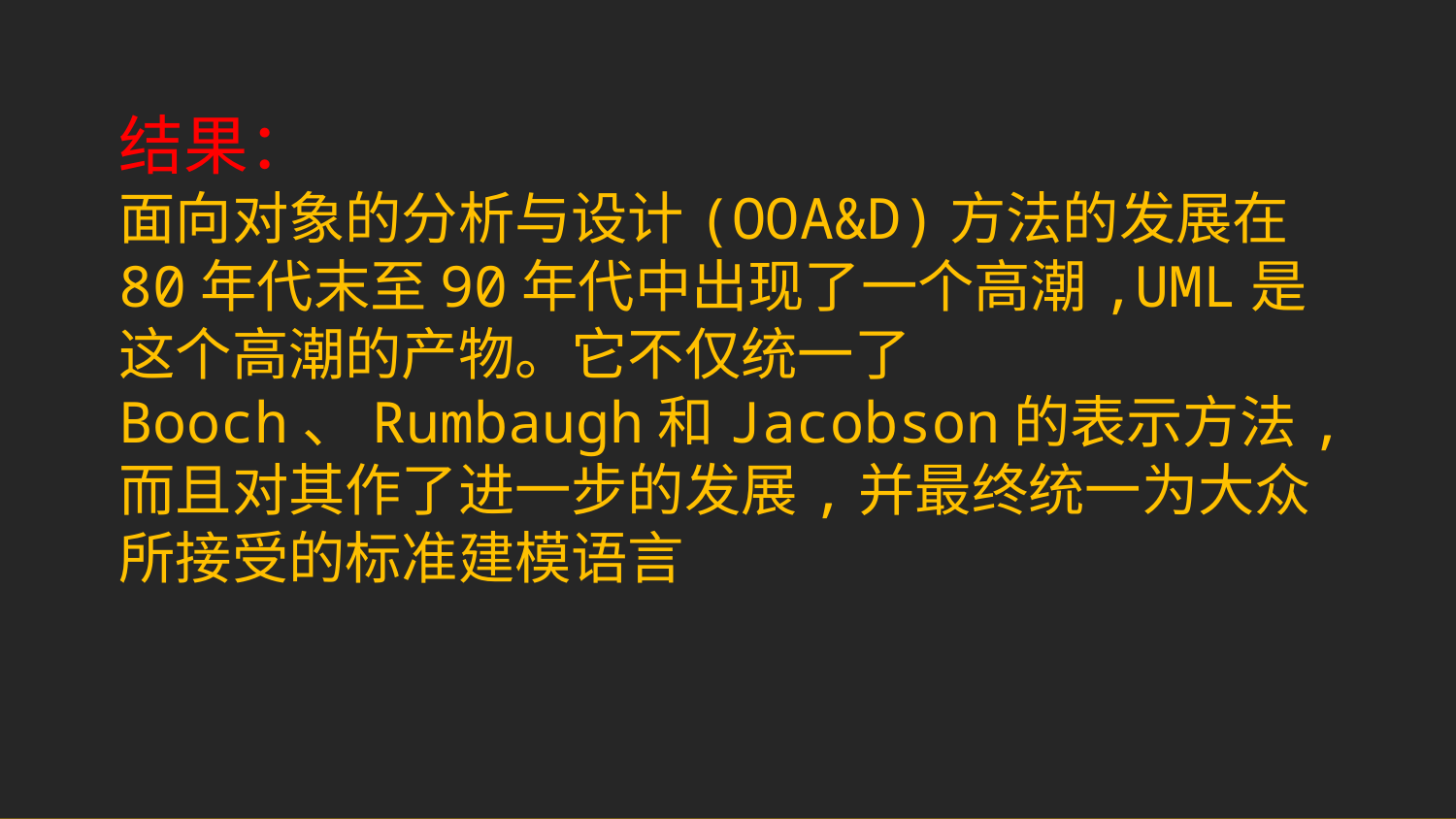

结果：
面向对象的分析与设计(OOA&D)方法的发展在80年代末至90年代中出现了一个高潮,UML是这个高潮的产物。它不仅统一了Booch、Rumbaugh和Jacobson的表示方法,而且对其作了进一步的发展,并最终统一为大众所接受的标准建模语言